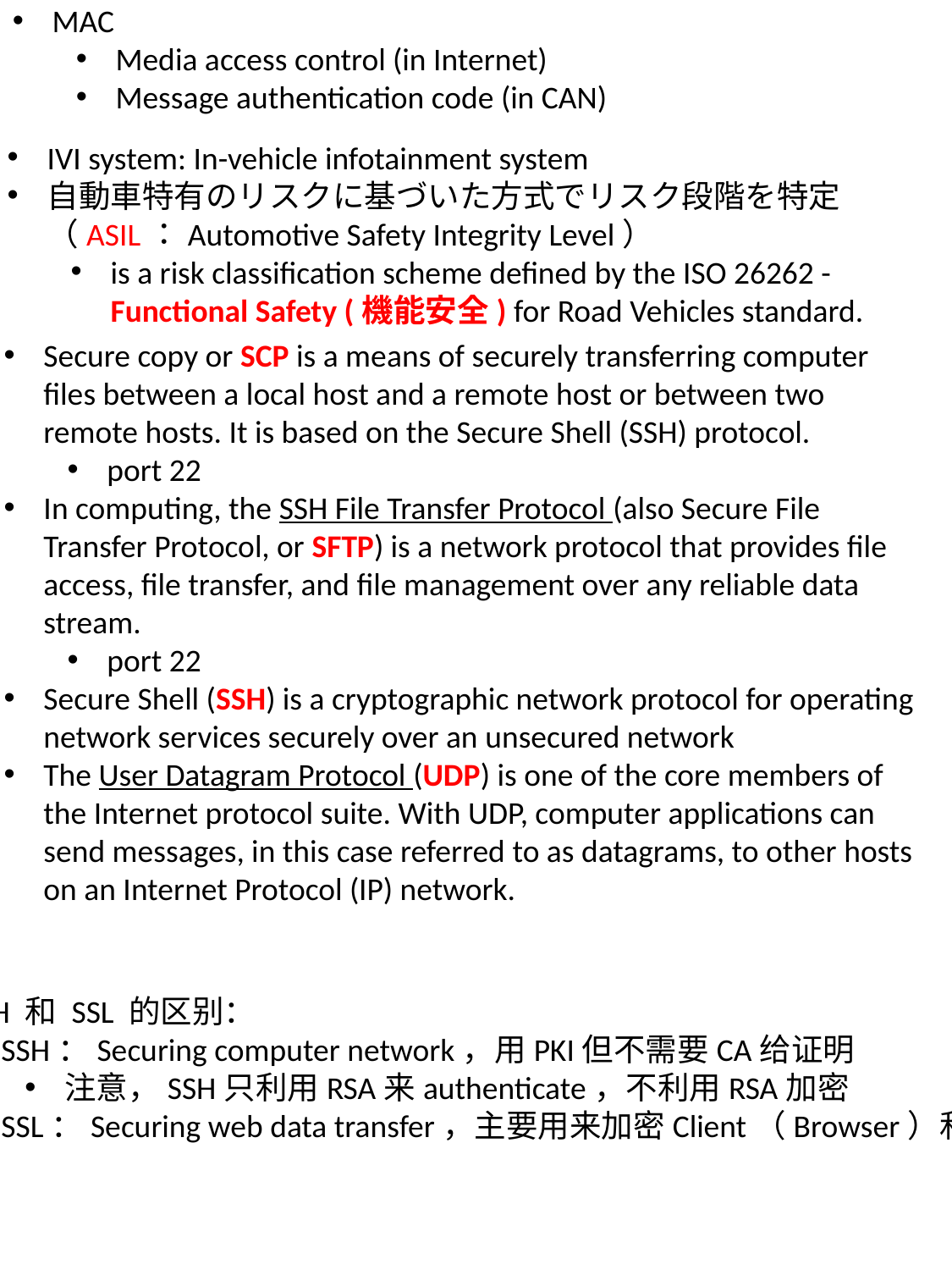

MAC
Media access control (in Internet)
Message authentication code (in CAN)
IVI system: In-vehicle infotainment system
自動車特有のリスクに基づいた方式でリスク段階を特定（ASIL：Automotive Safety Integrity Level）
is a risk classification scheme defined by the ISO 26262 - Functional Safety (機能安全) for Road Vehicles standard.

通常、安全装置にはコンピュータが使われ、コントロー ラに故障などが発生した場合は、このコンピュータが制 御対象を停止したり、ユーザに警告を出したりする。安 全装置によって実現されているこうした安全性のことを、 「機能安全」と呼ぶ。機能安全とは、いわばコンピュー タなどを使った安全装置による安全対策といえる。機能 安全の例としてよく引用されるのは、鉄道の踏み切りで ある。踏み切りは、警報システムの機能によって鉄路を 走る列車と鉄路に平面交差する道路を通る車両や人との 衝突を防いでいる。
Secure copy or SCP is a means of securely transferring computer files between a local host and a remote host or between two remote hosts. It is based on the Secure Shell (SSH) protocol.
port 22
In computing, the SSH File Transfer Protocol (also Secure File Transfer Protocol, or SFTP) is a network protocol that provides file access, file transfer, and file management over any reliable data stream.
port 22
Secure Shell (SSH) is a cryptographic network protocol for operating network services securely over an unsecured network
The User Datagram Protocol (UDP) is one of the core members of the Internet protocol suite. With UDP, computer applications can send messages, in this case referred to as datagrams, to other hosts on an Internet Protocol (IP) network.
SSH 和 SSL 的区别：
SSH：Securing computer network，用PKI但不需要CA给证明
注意，SSH只利用RSA来authenticate，不利用RSA加密
SSL：Securing web data transfer，主要用来加密Client（Browser）和Server（Website）之间的数据传输，用PKI需要CA给SSL Certificate